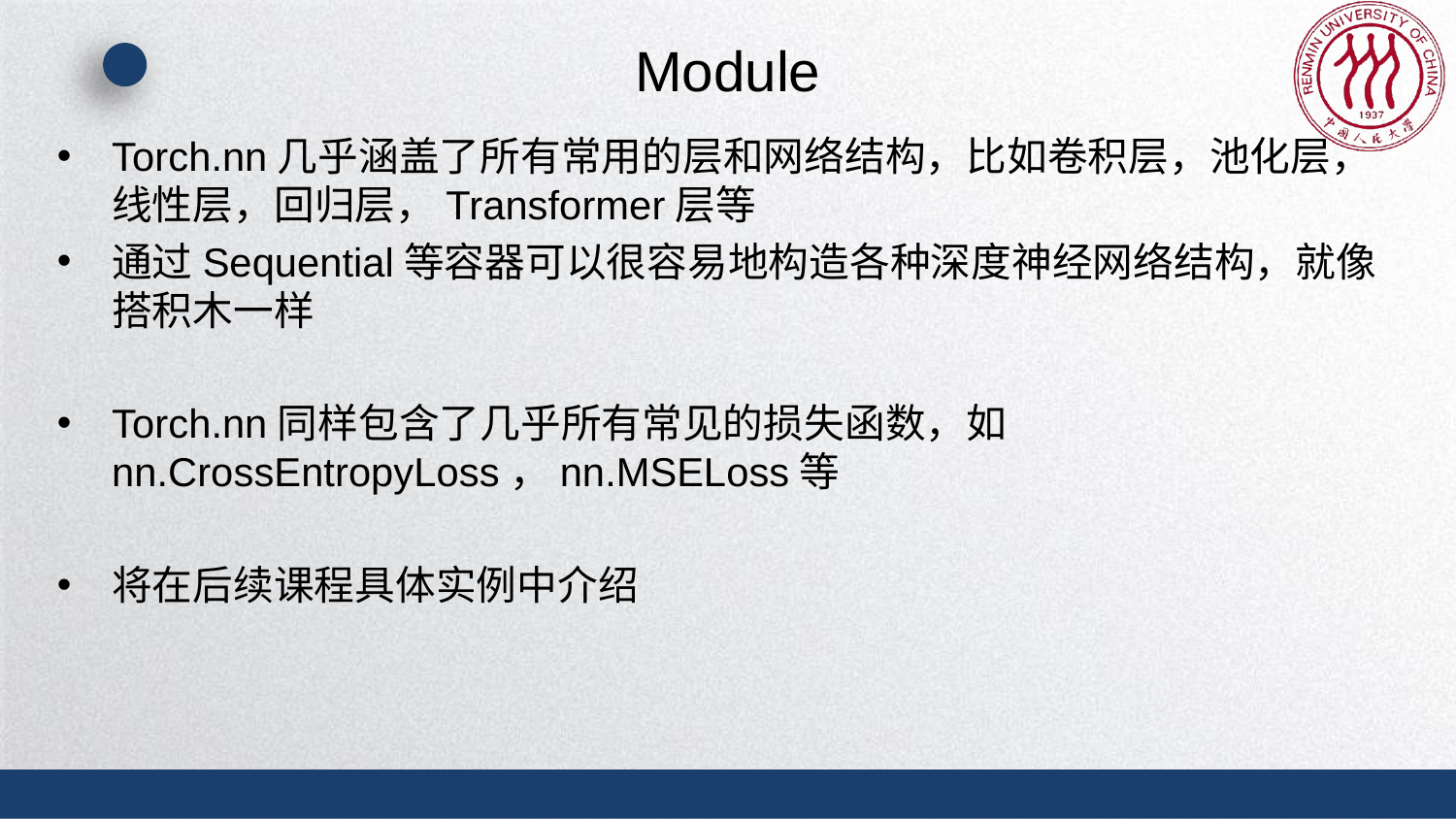

# Module
Torch.nn几乎涵盖了所有常用的层和网络结构，比如卷积层，池化层，线性层，回归层，Transformer层等
通过Sequential等容器可以很容易地构造各种深度神经网络结构，就像搭积木一样

Torch.nn同样包含了几乎所有常见的损失函数，如nn.CrossEntropyLoss，nn.MSELoss等

将在后续课程具体实例中介绍